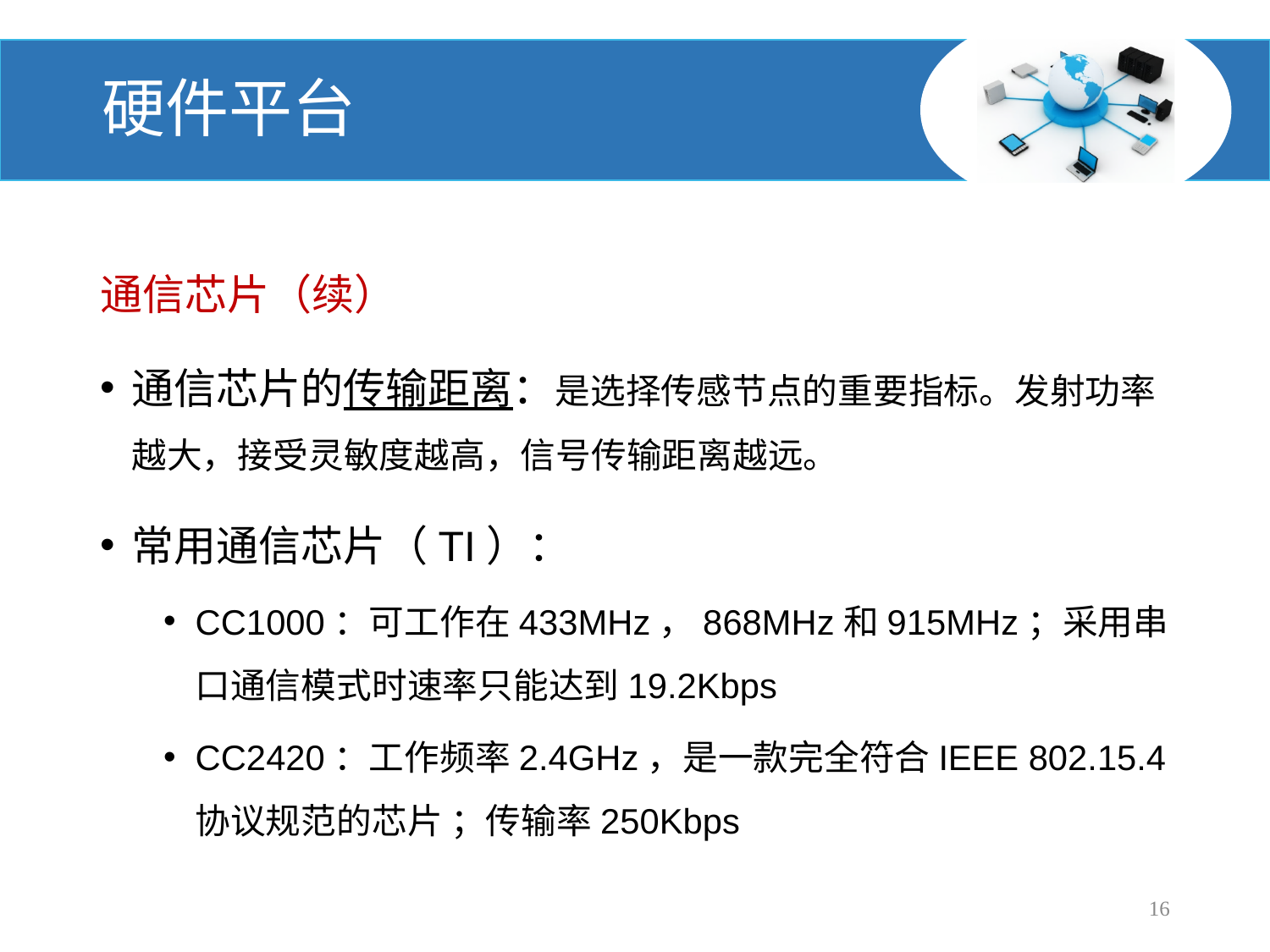

# 硬件平台
通信芯片（续）
通信芯片的传输距离：是选择传感节点的重要指标。发射功率越大，接受灵敏度越高，信号传输距离越远。
常用通信芯片（TI）：
CC1000：可工作在433MHz，868MHz和915MHz；采用串口通信模式时速率只能达到19.2Kbps
CC2420：工作频率2.4GHz，是一款完全符合IEEE 802.15.4协议规范的芯片 ；传输率250Kbps

16